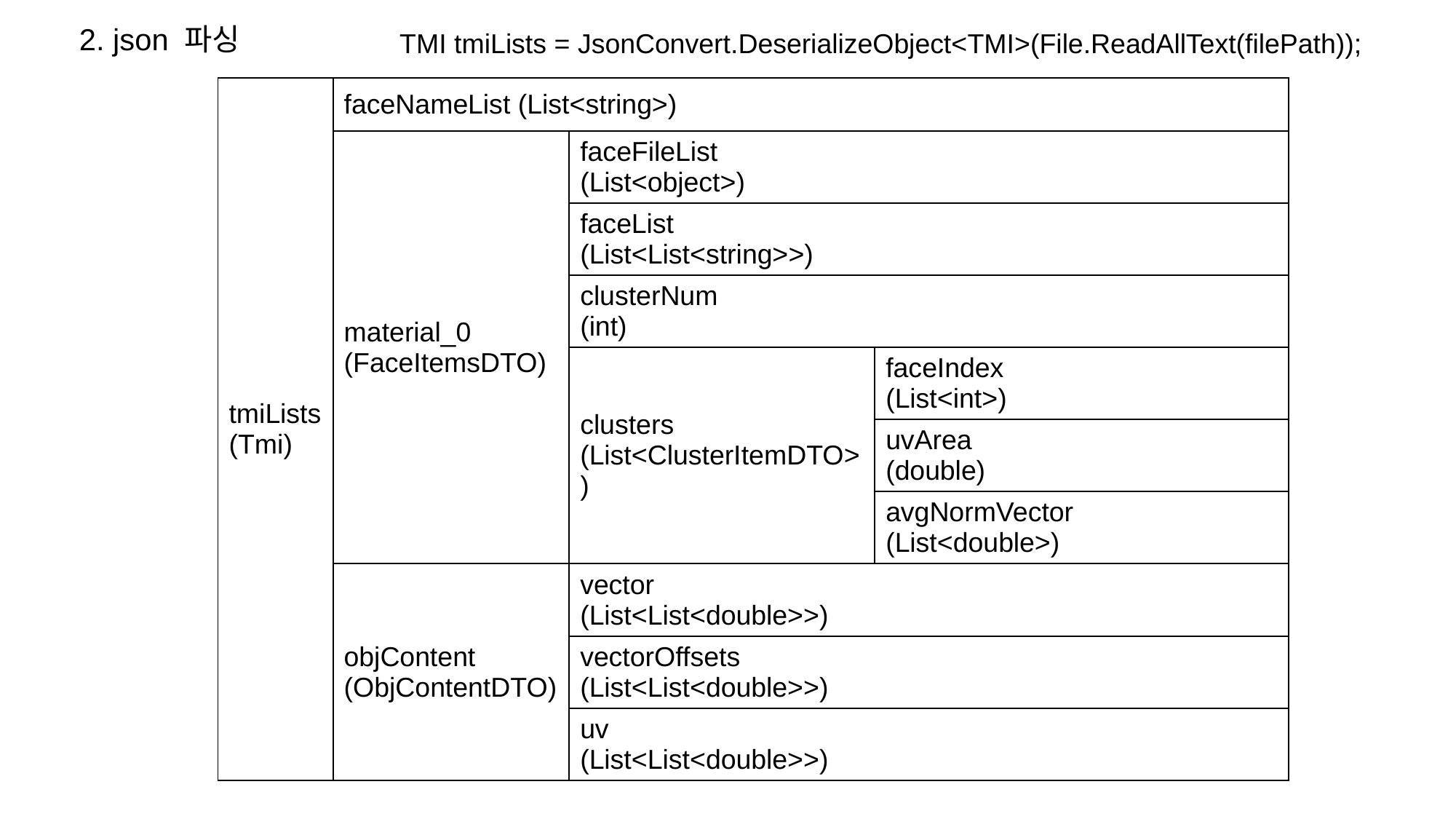

2. json 파싱
TMI tmiLists = JsonConvert.DeserializeObject<TMI>(File.ReadAllText(filePath));
| tmiLists (Tmi) | faceNameList (List<string>) |  |  |
| --- | --- | --- | --- |
|  | material\_0 (FaceItemsDTO) | faceFileList (List<object>) |  |
|  |  | faceList (List<List<string>>) |  |
|  |  | clusterNum (int) |  |
|  |  | clusters (List<ClusterItemDTO>) | faceIndex (List<int>) |
|  |  |  | uvArea (double) |
|  |  |  | avgNormVector (List<double>) |
|  | objContent (ObjContentDTO) | vector (List<List<double>>) |  |
|  |  | vectorOffsets (List<List<double>>) |  |
|  |  | uv (List<List<double>>) |  |